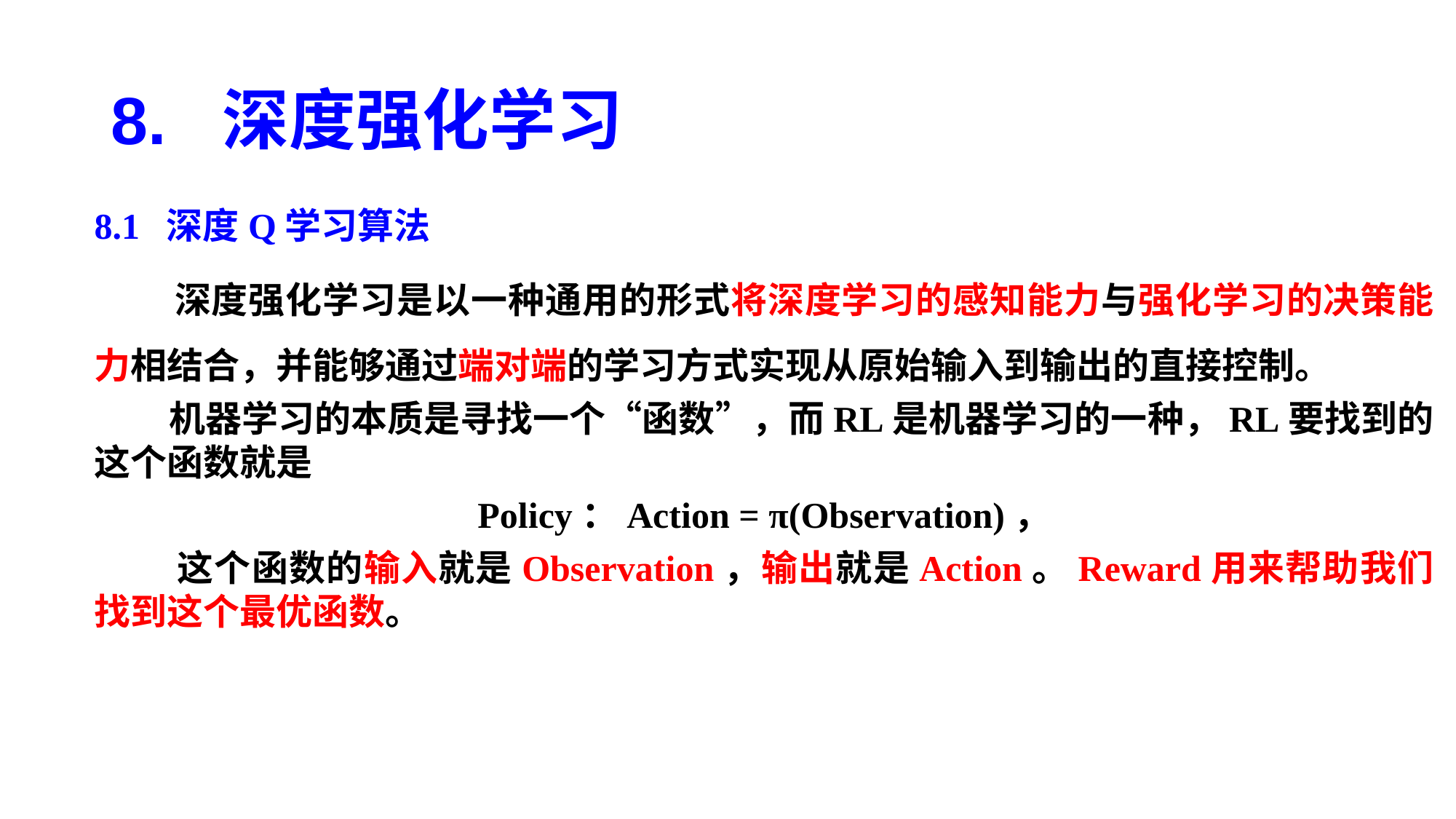

# 8. 深度强化学习
8.1  深度Q学习算法
        深度强化学习是以一种通用的形式将深度学习的感知能力与强化学习的决策能力相结合，并能够通过端对端的学习方式实现从原始输入到输出的直接控制。
        机器学习的本质是寻找一个“函数”，而RL是机器学习的一种，RL要找到的这个函数就是
Policy：Action = π(Observation)，
        这个函数的输入就是Observation，输出就是Action。Reward用来帮助我们找到这个最优函数。